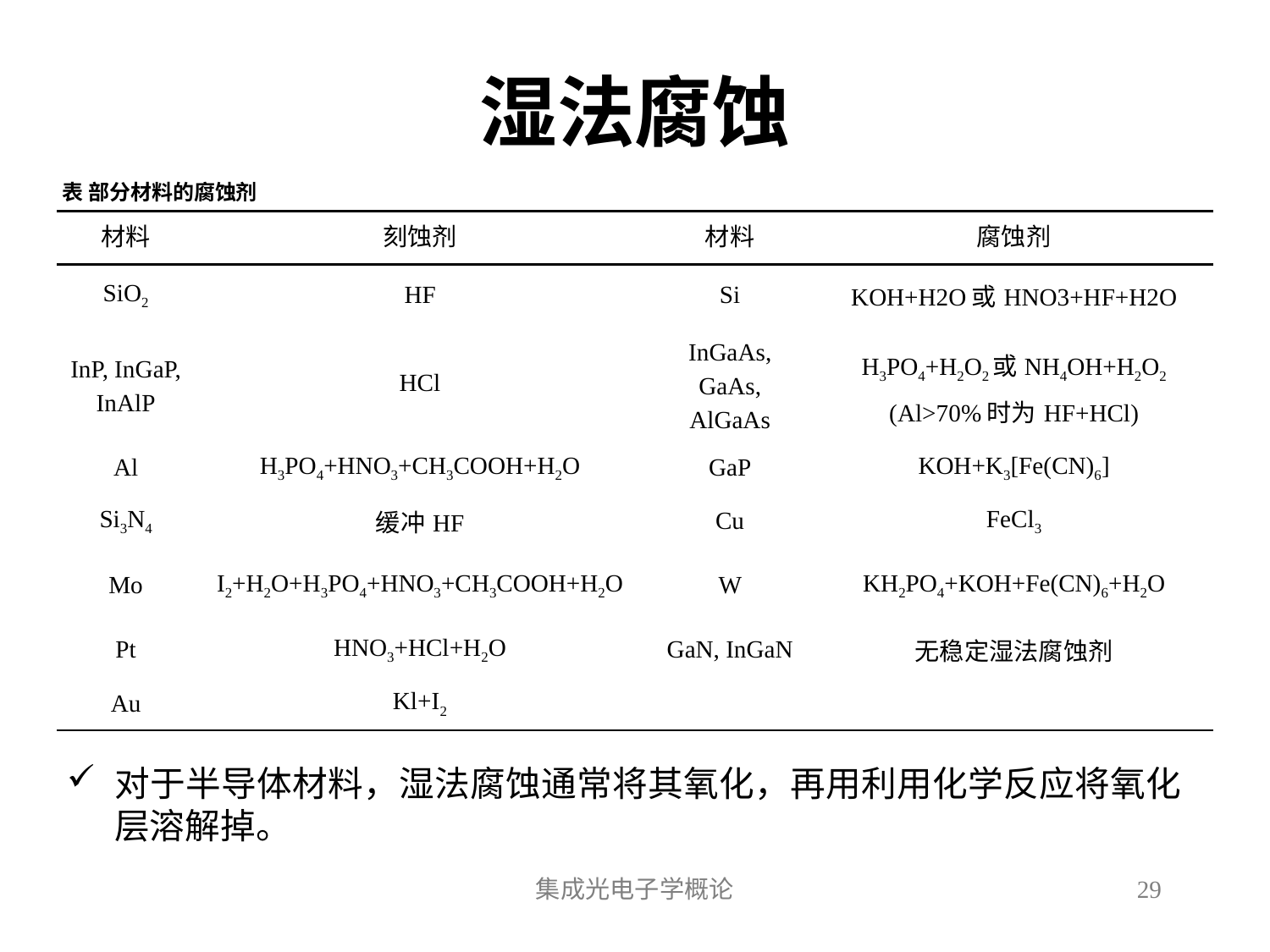

# 湿法腐蚀
表 部分材料的腐蚀剂
| 材料 | 刻蚀剂 | 材料 | 腐蚀剂 |
| --- | --- | --- | --- |
| SiO2 | HF | Si | KOH+H2O或HNO3+HF+H2O |
| InP, InGaP, InAlP | HCl | InGaAs, GaAs, AlGaAs | H3PO4+H2O2或NH4OH+H2O2 (Al>70%时为HF+HCl) |
| Al | H3PO4+HNO3+CH3COOH+H2O | GaP | KOH+K3[Fe(CN)6] |
| Si3N4 | 缓冲HF | Cu | FeCl3 |
| Mo | I2+H2O+H3PO4+HNO3+CH3COOH+H2O | W | KH2PO4+KOH+Fe(CN)6+H2O |
| Pt | HNO3+HCl+H2O | GaN, InGaN | 无稳定湿法腐蚀剂 |
| Au | Kl+I2 |  |  |

对于半导体材料，湿法腐蚀通常将其氧化，再用利用化学反应将氧化层溶解掉。
集成光电子学概论
29